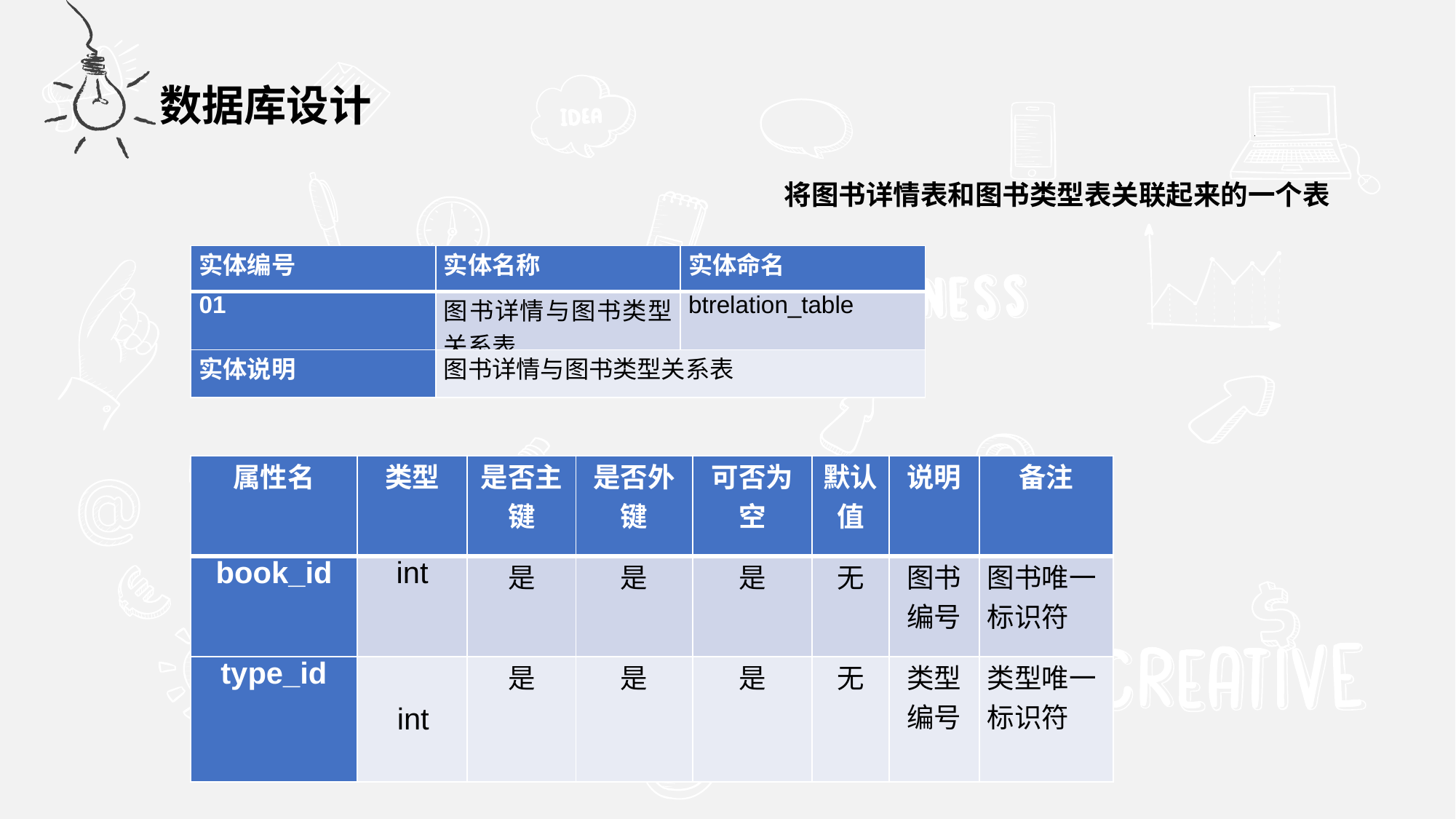

数据库设计
将图书详情表和图书类型表关联起来的一个表
| 实体编号 | 实体名称 | 实体命名 |
| --- | --- | --- |
| 01 | 图书详情与图书类型关系表 | btrelation\_table |
| 实体说明 | 图书详情与图书类型关系表 |  |
| 属性名 | 类型 | 是否主键 | 是否外键 | 可否为空 | 默认值 | 说明 | 备注 |
| --- | --- | --- | --- | --- | --- | --- | --- |
| book\_id | int | 是 | 是 | 是 | 无 | 图书编号 | 图书唯一标识符 |
| type\_id | int | 是 | 是 | 是 | 无 | 类型编号 | 类型唯一标识符 |